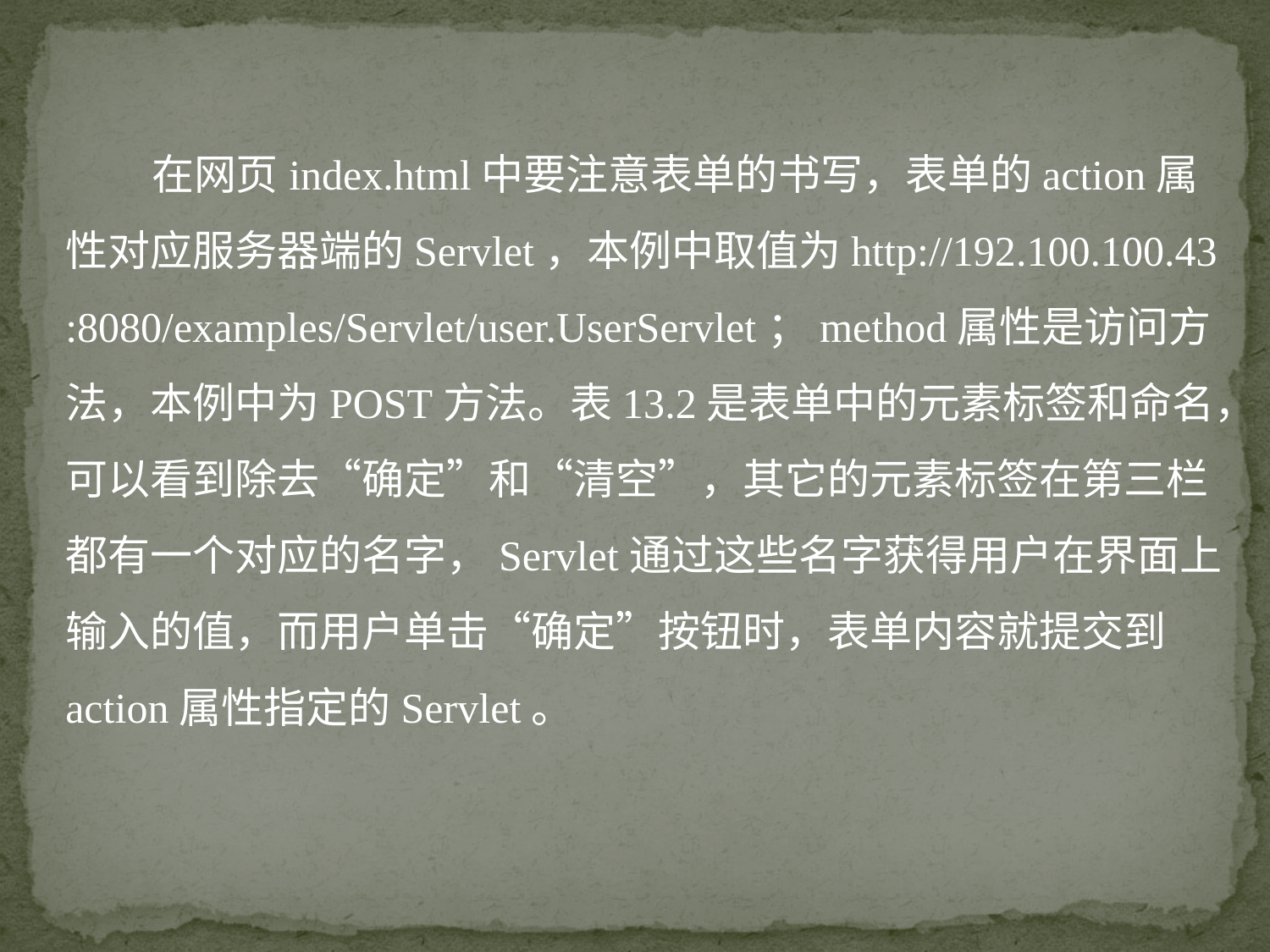

在网页index.html中要注意表单的书写，表单的action属性对应服务器端的Servlet，本例中取值为http://192.100.100.43:8080/examples/Servlet/user.UserServlet；method属性是访问方法，本例中为POST方法。表13.2是表单中的元素标签和命名，可以看到除去“确定”和“清空”，其它的元素标签在第三栏都有一个对应的名字，Servlet通过这些名字获得用户在界面上输入的值，而用户单击“确定”按钮时，表单内容就提交到action属性指定的Servlet。